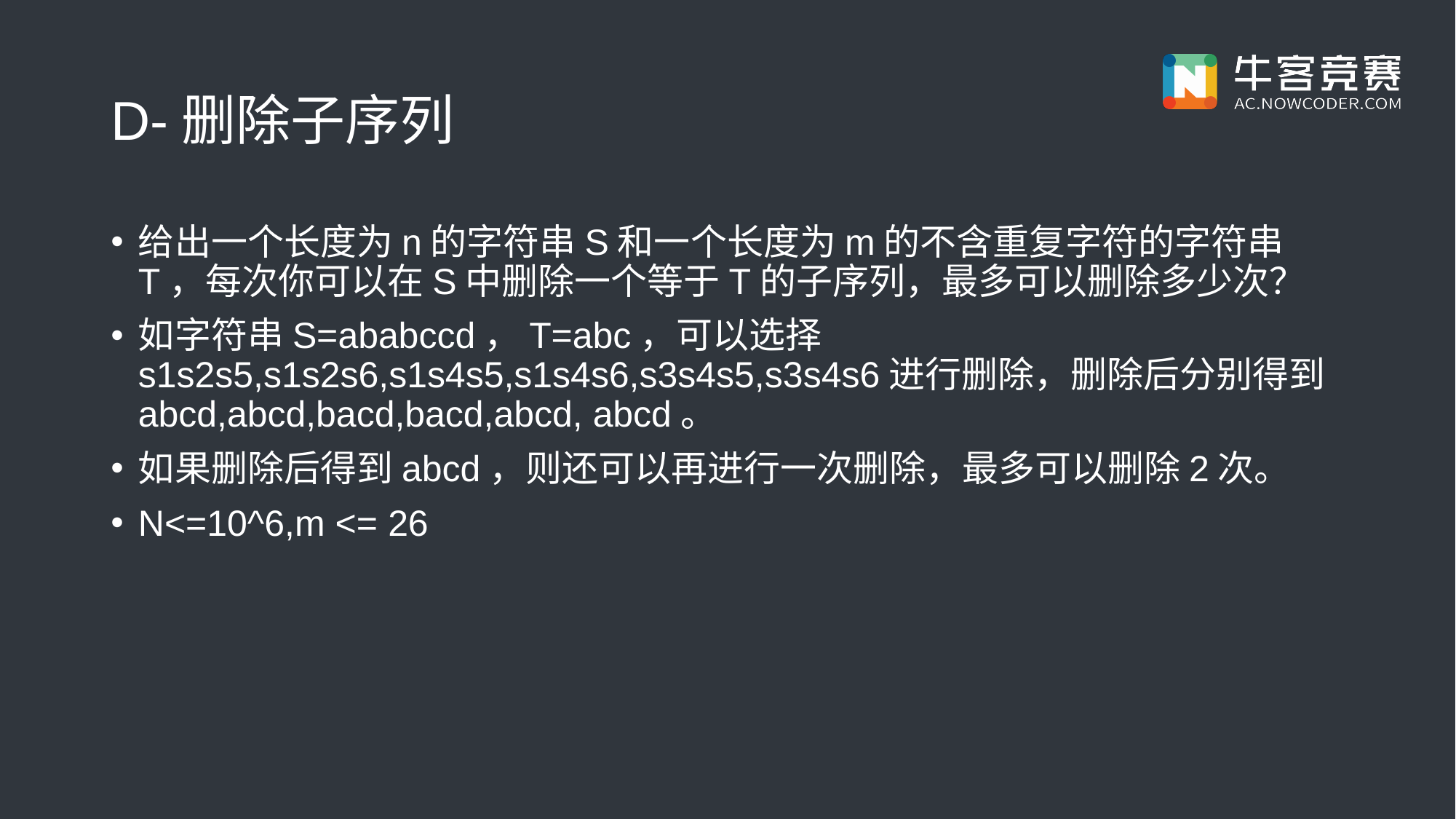

# D-删除子序列
给出一个长度为n的字符串S和一个长度为m的不含重复字符的字符串T，每次你可以在S中删除一个等于T的子序列，最多可以删除多少次？
如字符串S=ababccd，T=abc，可以选择s1s2s5,s1s2s6,s1s4s5,s1s4s6,s3s4s5,s3​s4​s6​进行删除，删除后分别得到abcd,abcd,bacd,bacd,abcd, abcd。
如果删除后得到abcd，则还可以再进行一次删除，最多可以删除2次。
N<=10^6,m <= 26